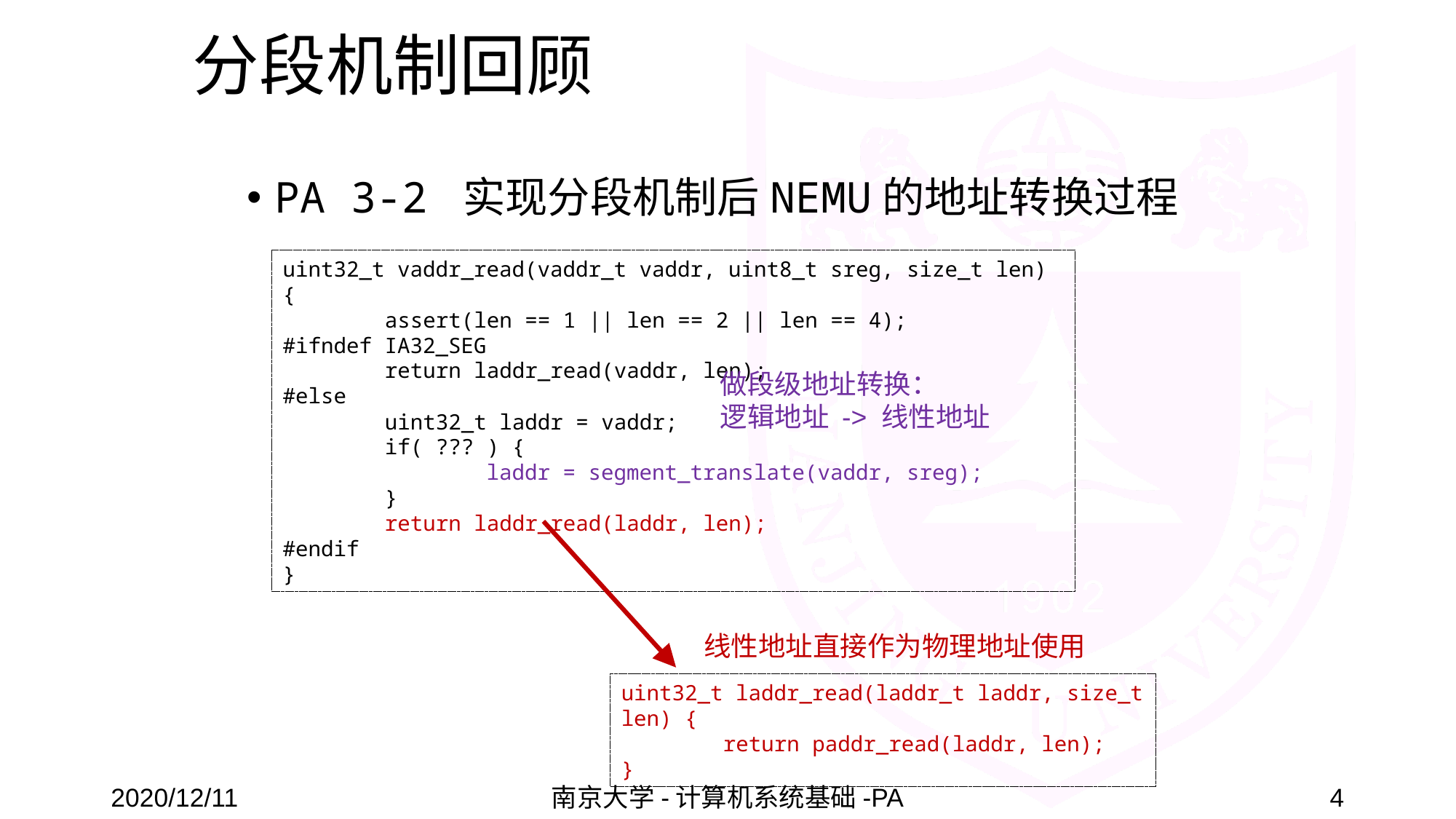

# 分段机制回顾
PA 3-2 实现分段机制后NEMU的地址转换过程
uint32_t vaddr_read(vaddr_t vaddr, uint8_t sreg, size_t len) {
        assert(len == 1 || len == 2 || len == 4);
#ifndef IA32_SEG
        return laddr_read(vaddr, len);
#else
        uint32_t laddr = vaddr;
        if( ??? ) {
                laddr = segment_translate(vaddr, sreg);
        }
        return laddr_read(laddr, len);
#endif
}
做段级地址转换：
逻辑地址 -> 线性地址
线性地址直接作为物理地址使用
uint32_t laddr_read(laddr_t laddr, size_t len) {
        return paddr_read(laddr, len);
}
2020/12/11
南京大学-计算机系统基础-PA
4